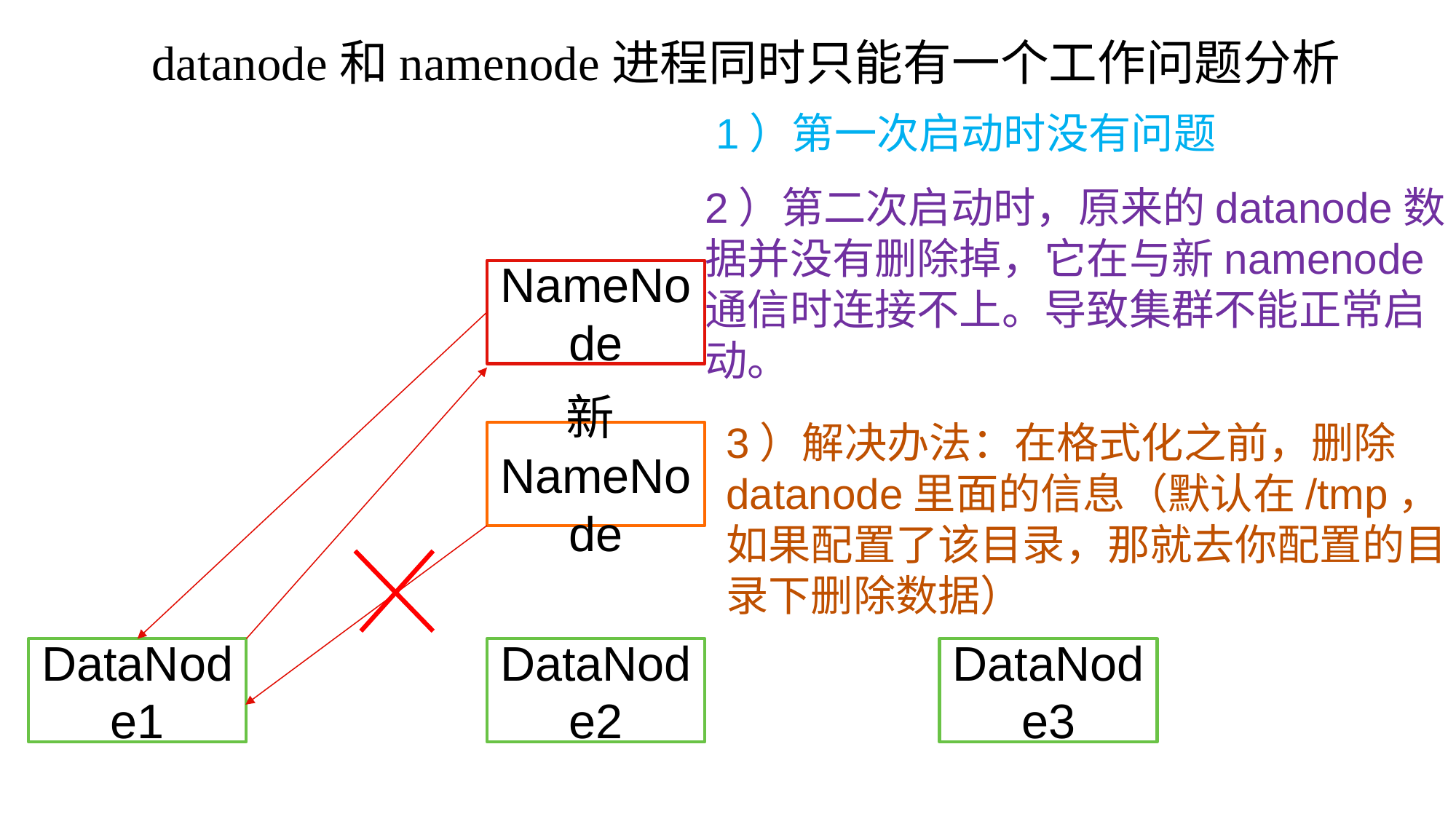

datanode和namenode进程同时只能有一个工作问题分析
1）第一次启动时没有问题
2）第二次启动时，原来的datanode数据并没有删除掉，它在与新namenode通信时连接不上。导致集群不能正常启动。
NameNode
3）解决办法：在格式化之前，删除datanode里面的信息（默认在/tmp，如果配置了该目录，那就去你配置的目录下删除数据）
新NameNode
DataNode1
DataNode2
DataNode3